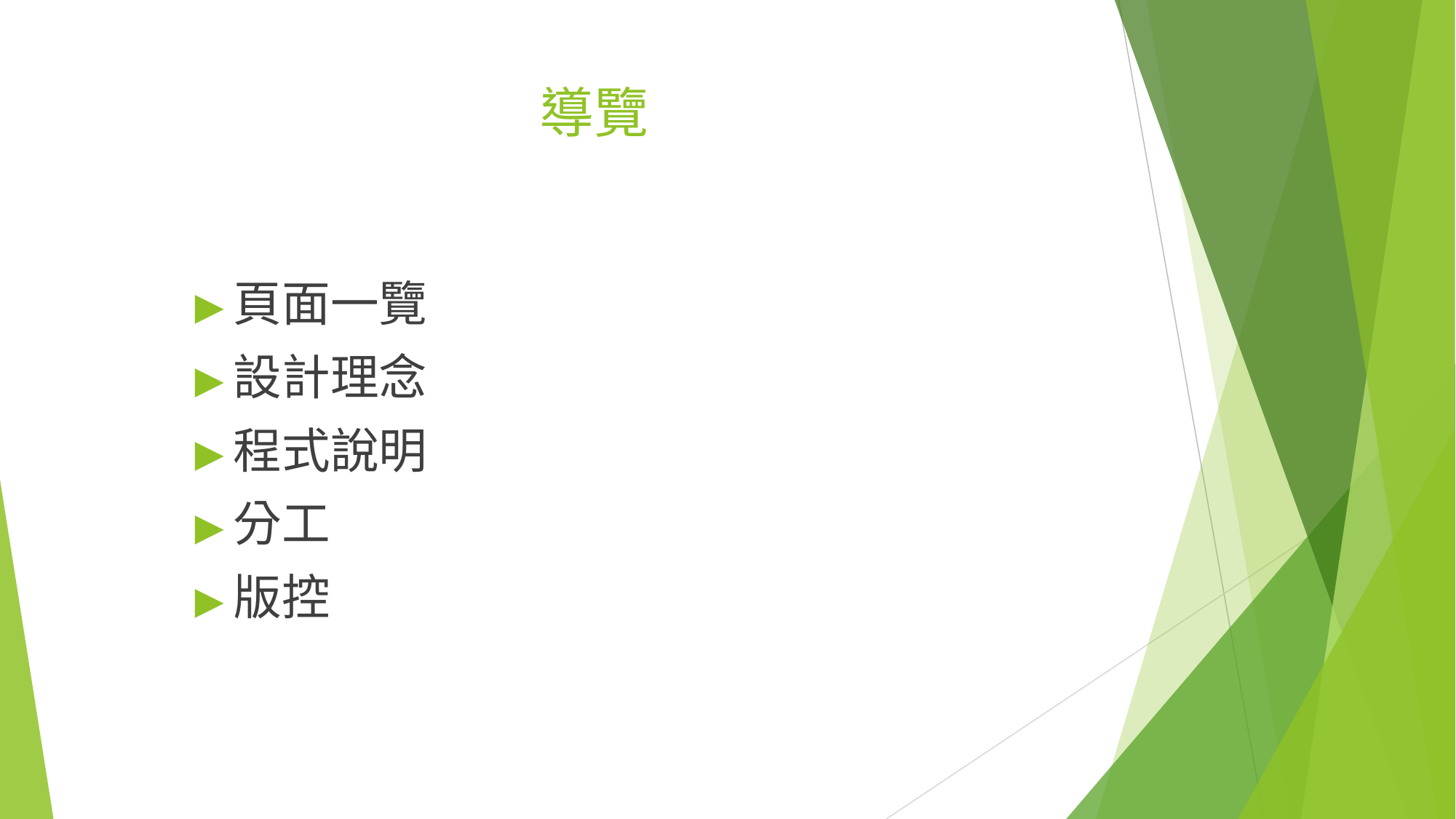

# 導覽
頁面一覽
設計理念
程式說明
分工
版控